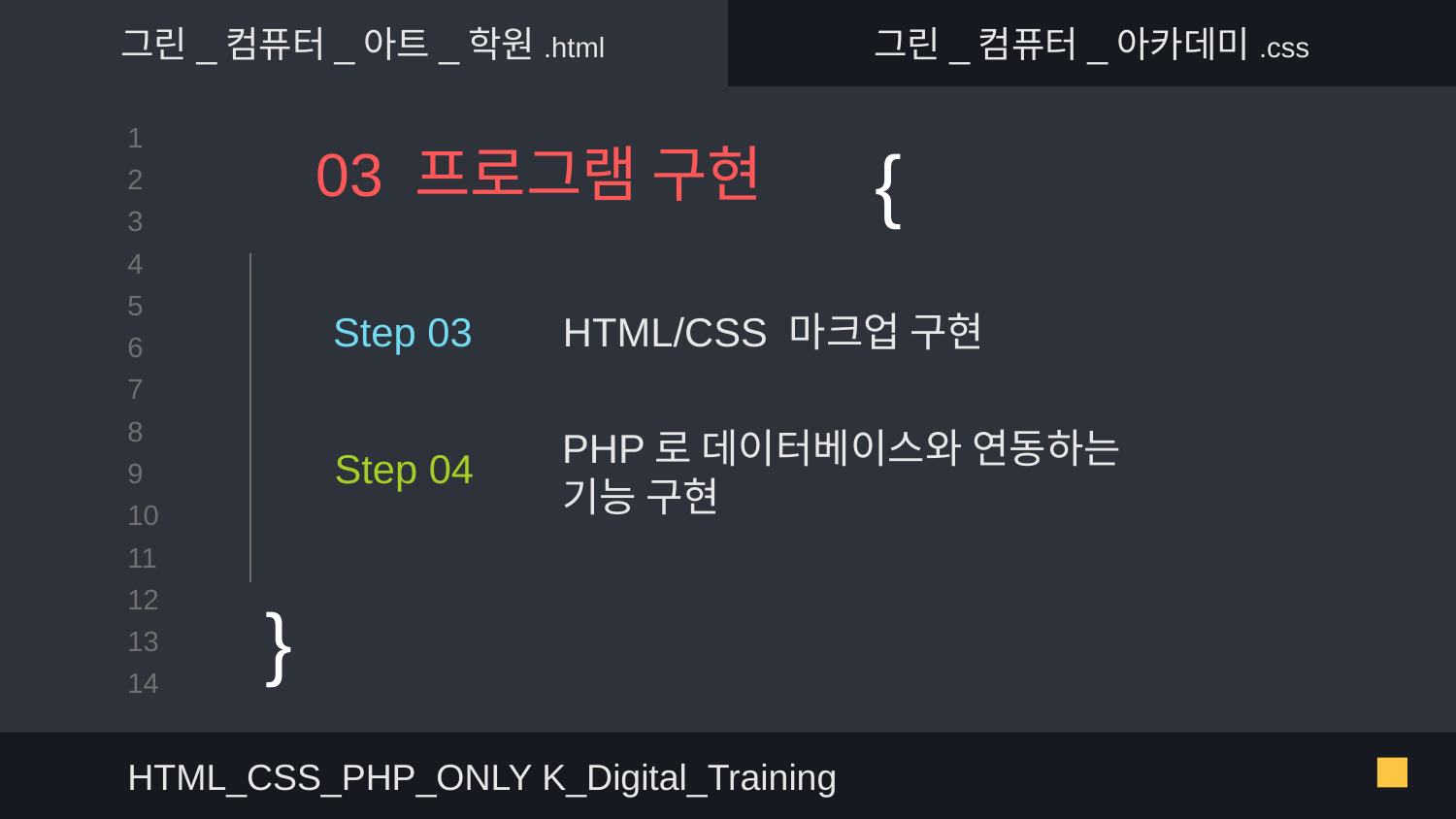

그린_컴퓨터_아트_학원.html
그린_컴퓨터_아카데미.css
# 03 프로그램 구현
{
HTML/CSS 마크업 구현
Step 03
Step 04
PHP로 데이터베이스와 연동하는 기능 구현
}
HTML_CSS_PHP_ONLY K_Digital_Training